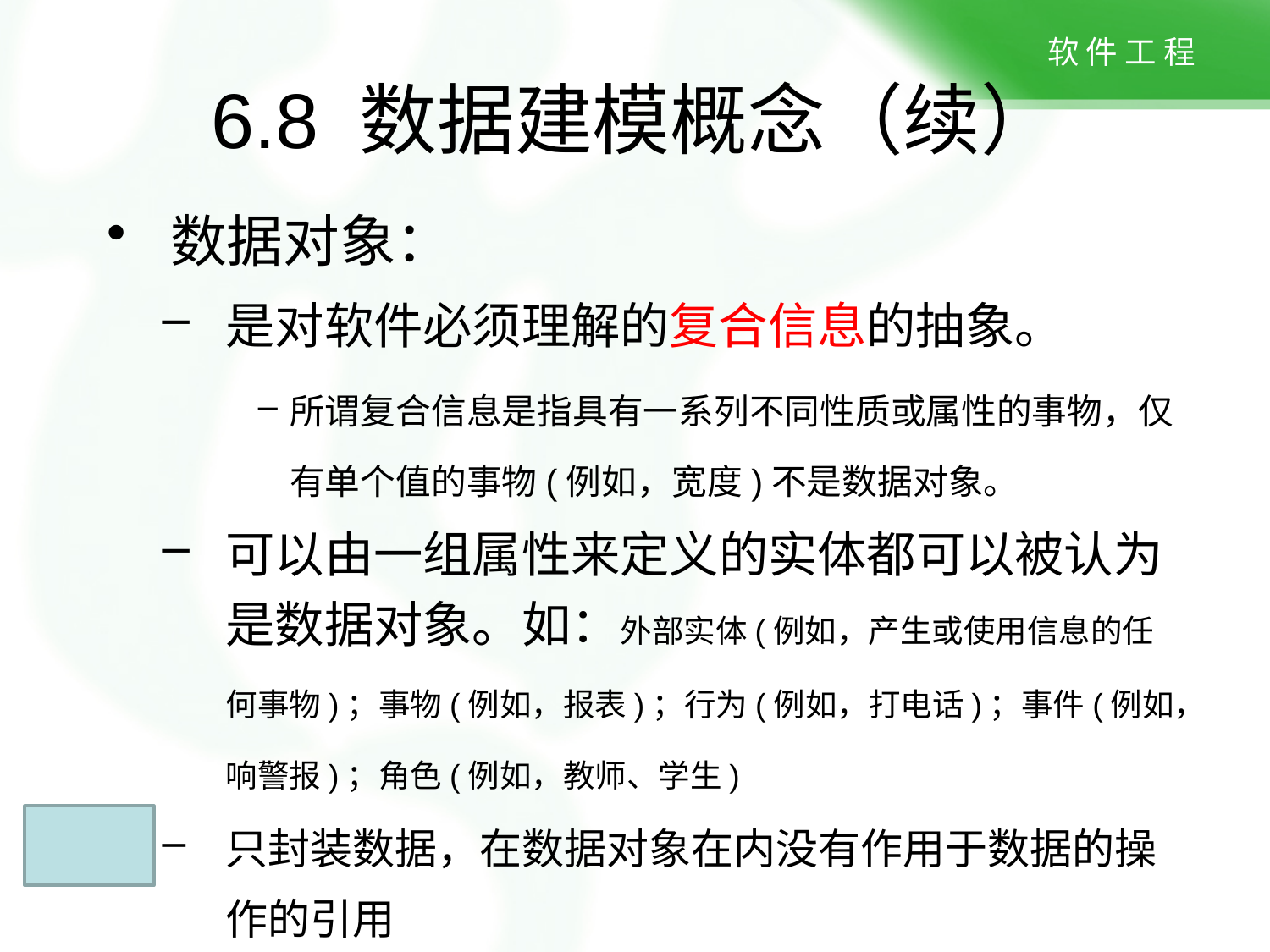

# 6.8 数据建模概念（续）
数据对象：
是对软件必须理解的复合信息的抽象。
所谓复合信息是指具有一系列不同性质或属性的事物，仅有单个值的事物(例如，宽度)不是数据对象。
可以由一组属性来定义的实体都可以被认为是数据对象。如：外部实体(例如，产生或使用信息的任何事物)；事物(例如，报表)；行为(例如，打电话)；事件(例如，响警报)；角色(例如，教师、学生)
只封装数据，在数据对象在内没有作用于数据的操作的引用